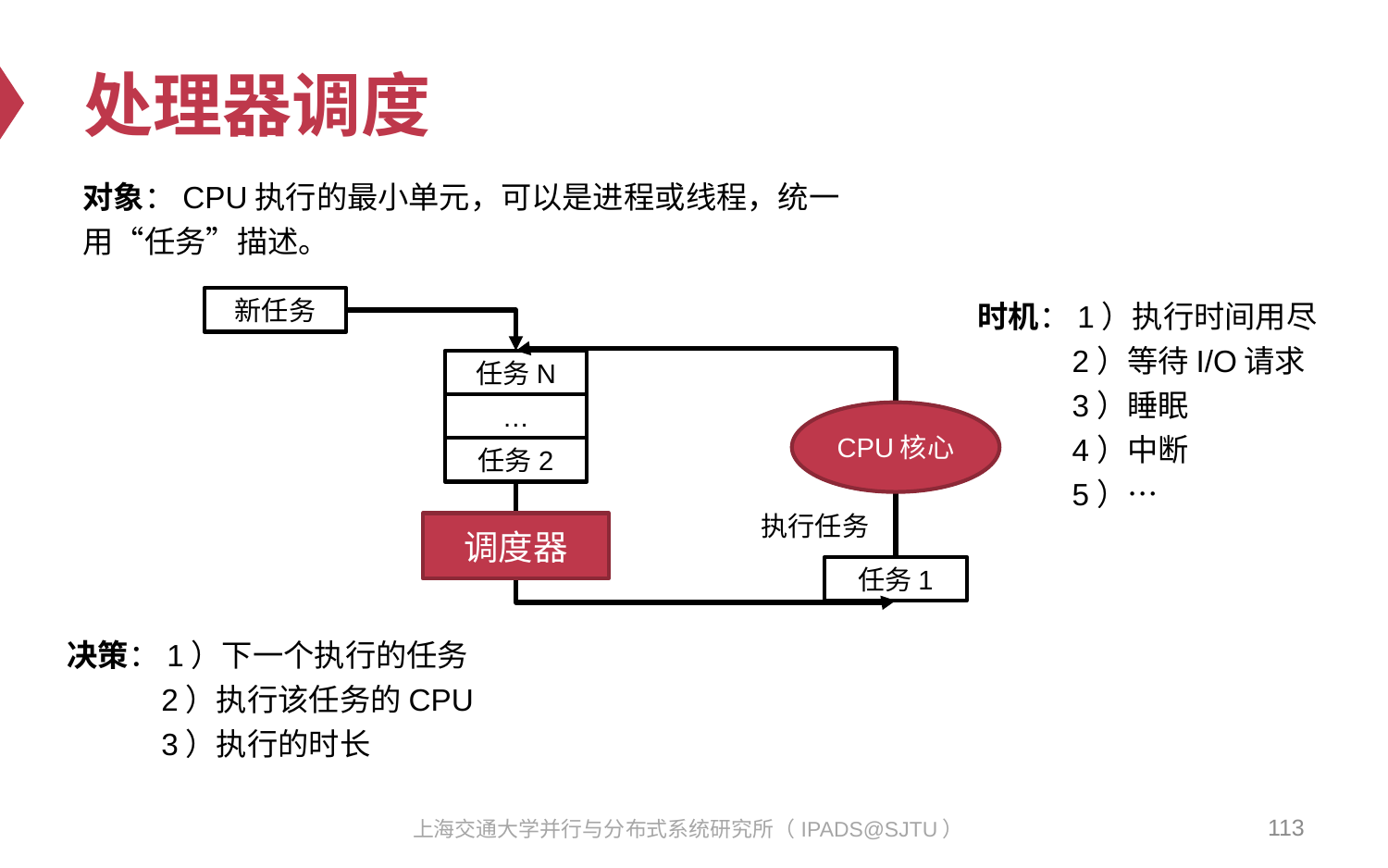

# 处理器调度
对象：CPU执行的最小单元，可以是进程或线程，统一用“任务”描述。
时机：1）执行时间用尽
           2）等待I/O请求
           3）睡眠
           4）中断
           5）…
新任务
任务N
…
CPU核心
任务2
执行任务
调度器
任务1
决策：1）下一个执行的任务
           2）执行该任务的CPU
           3）执行的时长
113
上海交通大学并行与分布式系统研究所（IPADS@SJTU）